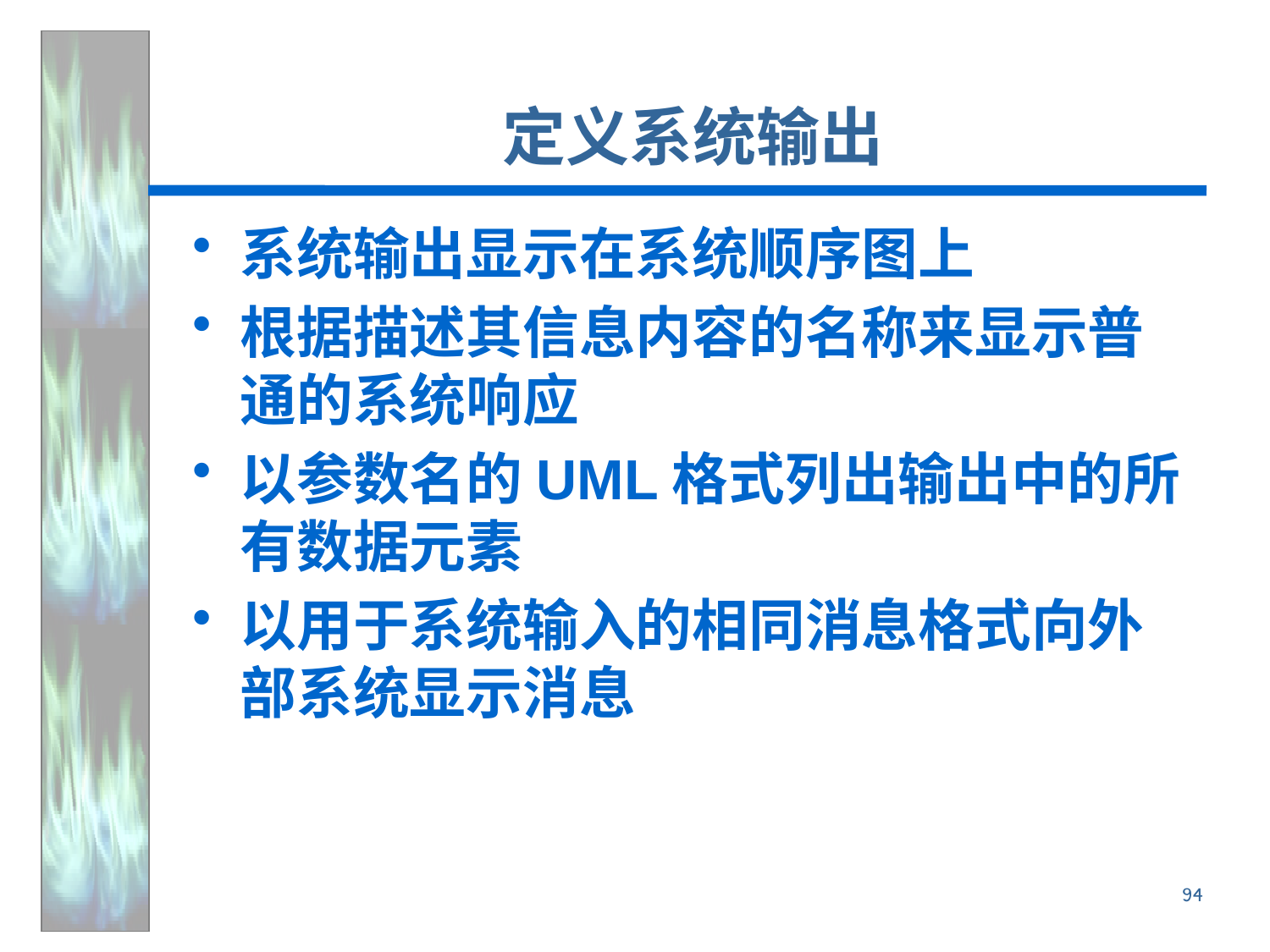

定义系统输出
系统输出显示在系统顺序图上
根据描述其信息内容的名称来显示普通的系统响应
以参数名的UML格式列出输出中的所有数据元素
以用于系统输入的相同消息格式向外部系统显示消息
94